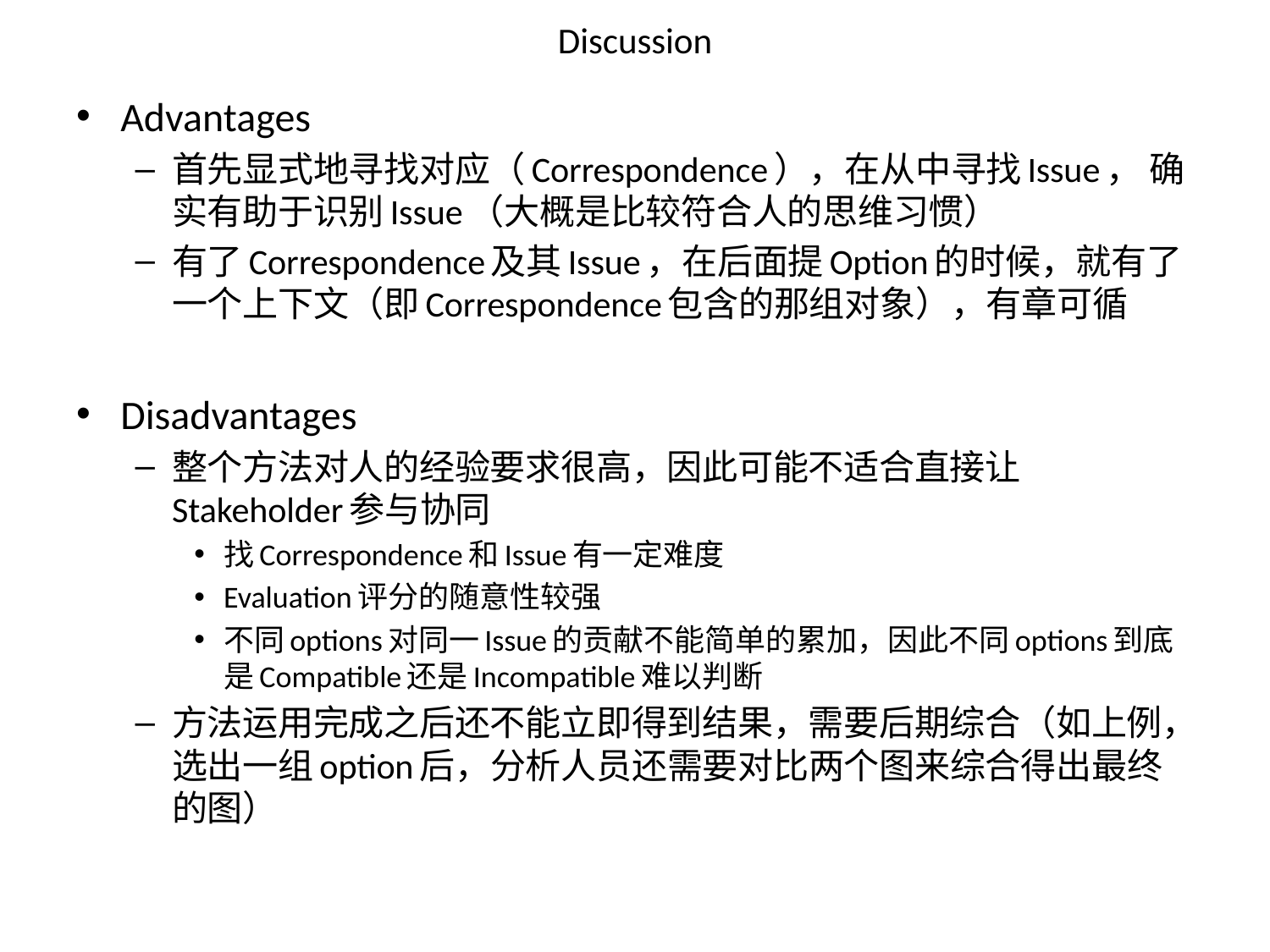

# Discussion
Advantages
首先显式地寻找对应（Correspondence），在从中寻找Issue， 确实有助于识别Issue（大概是比较符合人的思维习惯）
有了Correspondence及其Issue，在后面提Option的时候，就有了一个上下文（即Correspondence包含的那组对象），有章可循

Disadvantages
整个方法对人的经验要求很高，因此可能不适合直接让Stakeholder参与协同
找Correspondence和Issue有一定难度
Evaluation评分的随意性较强
不同options对同一Issue的贡献不能简单的累加，因此不同options到底是Compatible还是Incompatible难以判断
方法运用完成之后还不能立即得到结果，需要后期综合（如上例，选出一组option后，分析人员还需要对比两个图来综合得出最终的图）